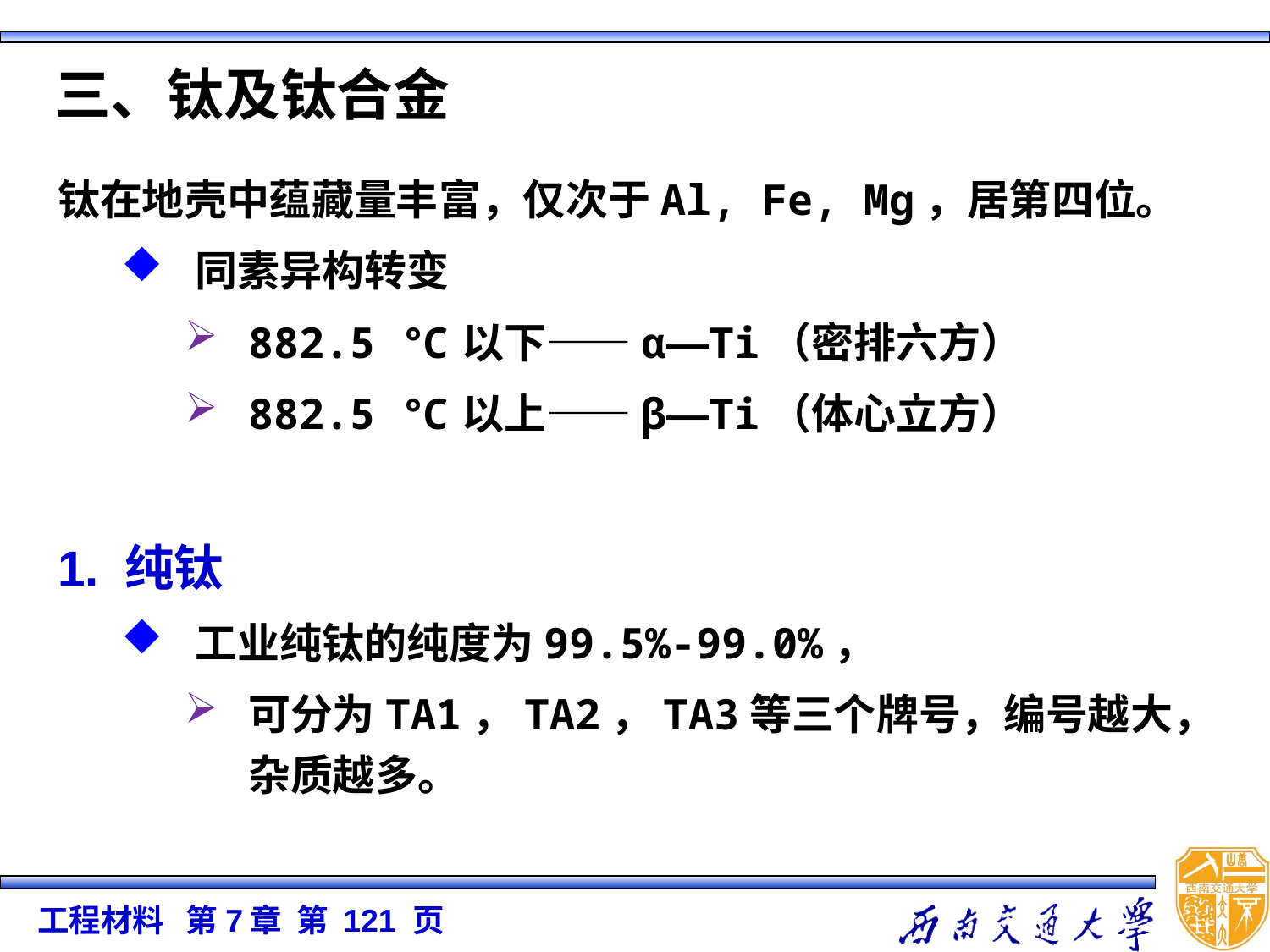

三、钛及钛合金
钛在地壳中蕴藏量丰富，仅次于Al, Fe, Mg，居第四位。
同素异构转变
882.5 ℃以下——α—Ti（密排六方）
882.5 ℃以上——β—Ti（体心立方）

1. 纯钛
工业纯钛的纯度为99.5%-99.0%，
可分为TA1，TA2，TA3等三个牌号，编号越大，杂质越多。